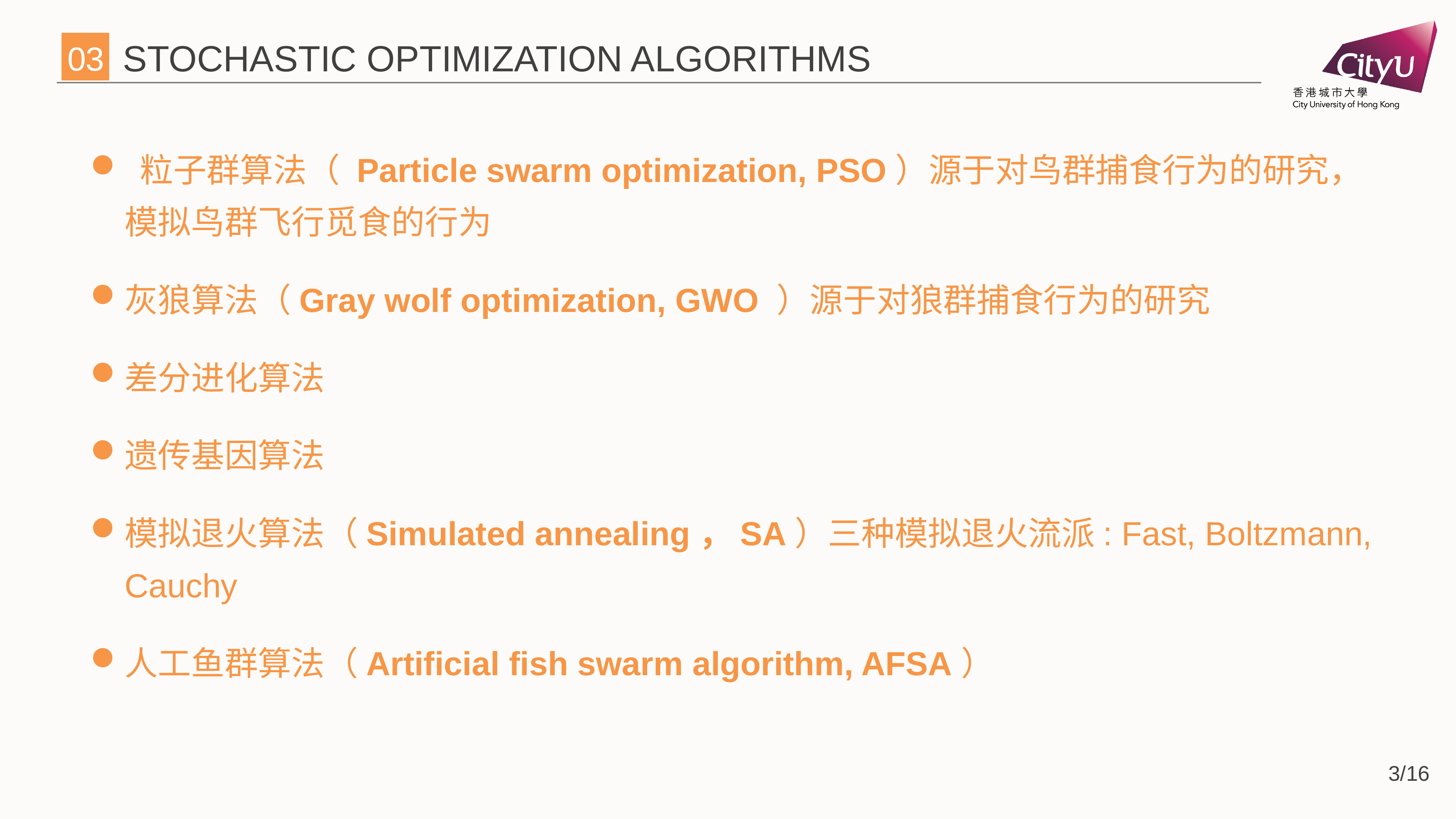

# Stochastic optimization algorithms
03
 粒子群算法（ Particle swarm optimization, PSO）源于对鸟群捕食行为的研究，模拟鸟群飞行觅食的行为
灰狼算法（Gray wolf optimization, GWO ）源于对狼群捕食行为的研究
差分进化算法
遗传基因算法
模拟退火算法（Simulated annealing，SA）三种模拟退火流派: Fast, Boltzmann, Cauchy
人工鱼群算法（Artificial fish swarm algorithm, AFSA）
3/16